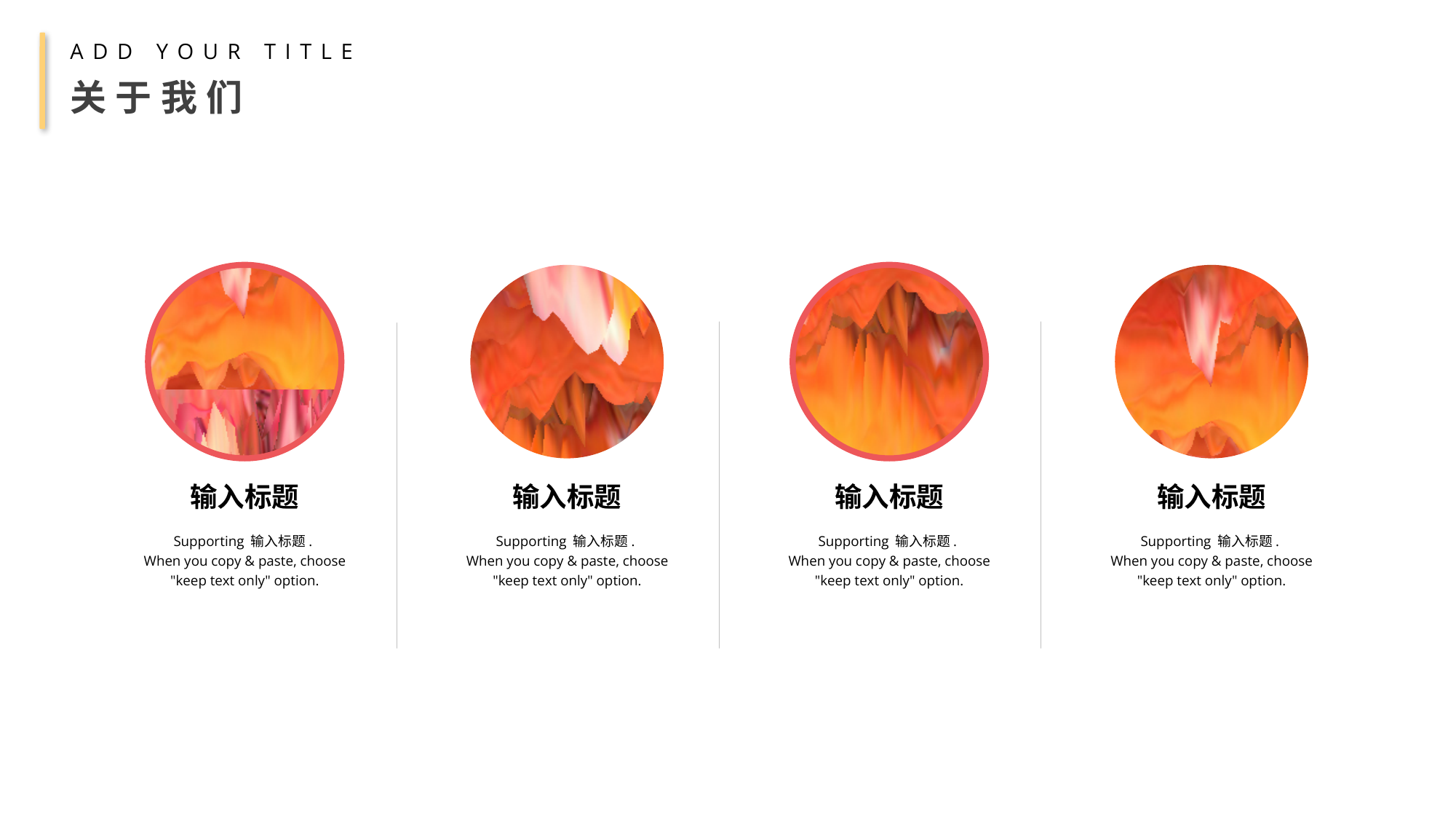

ADD YOUR TITLE
关于我们

输入标题
Supporting 输入标题.
When you copy & paste, choose "keep text only" option.

输入标题
Supporting 输入标题.
When you copy & paste, choose "keep text only" option.

输入标题
Supporting 输入标题.
When you copy & paste, choose "keep text only" option.

输入标题
Supporting 输入标题.
When you copy & paste, choose "keep text only" option.